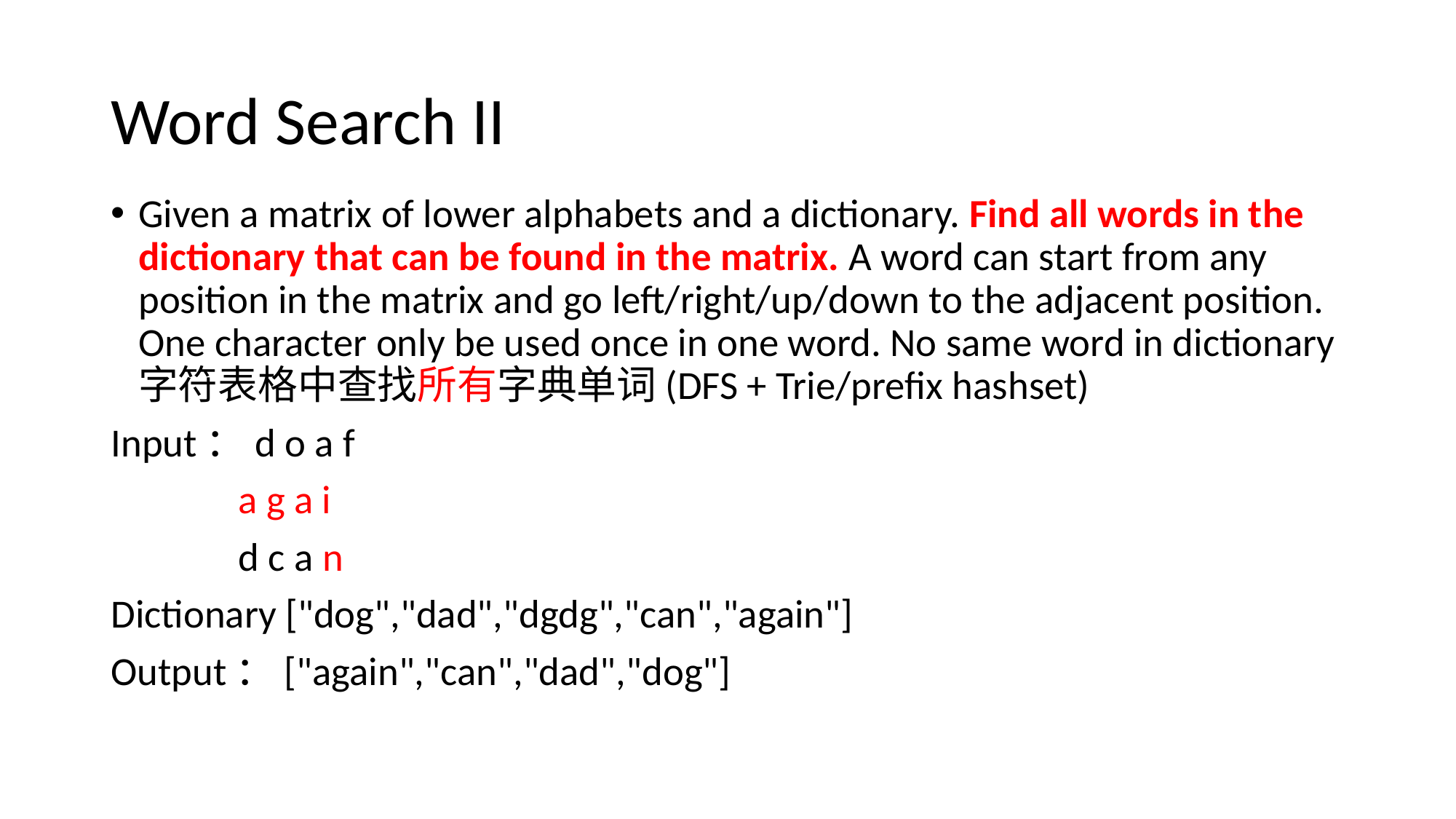

# Word Search II
Given a matrix of lower alphabets and a dictionary. Find all words in the dictionary that can be found in the matrix. A word can start from any position in the matrix and go left/right/up/down to the adjacent position. One character only be used once in one word. No same word in dictionary字符表格中查找所有字典单词(DFS + Trie/prefix hashset)
Input：d o a f
              a g a i
              d c a n
Dictionary ["dog","dad","dgdg","can","again"]
Output：["again","can","dad","dog"]